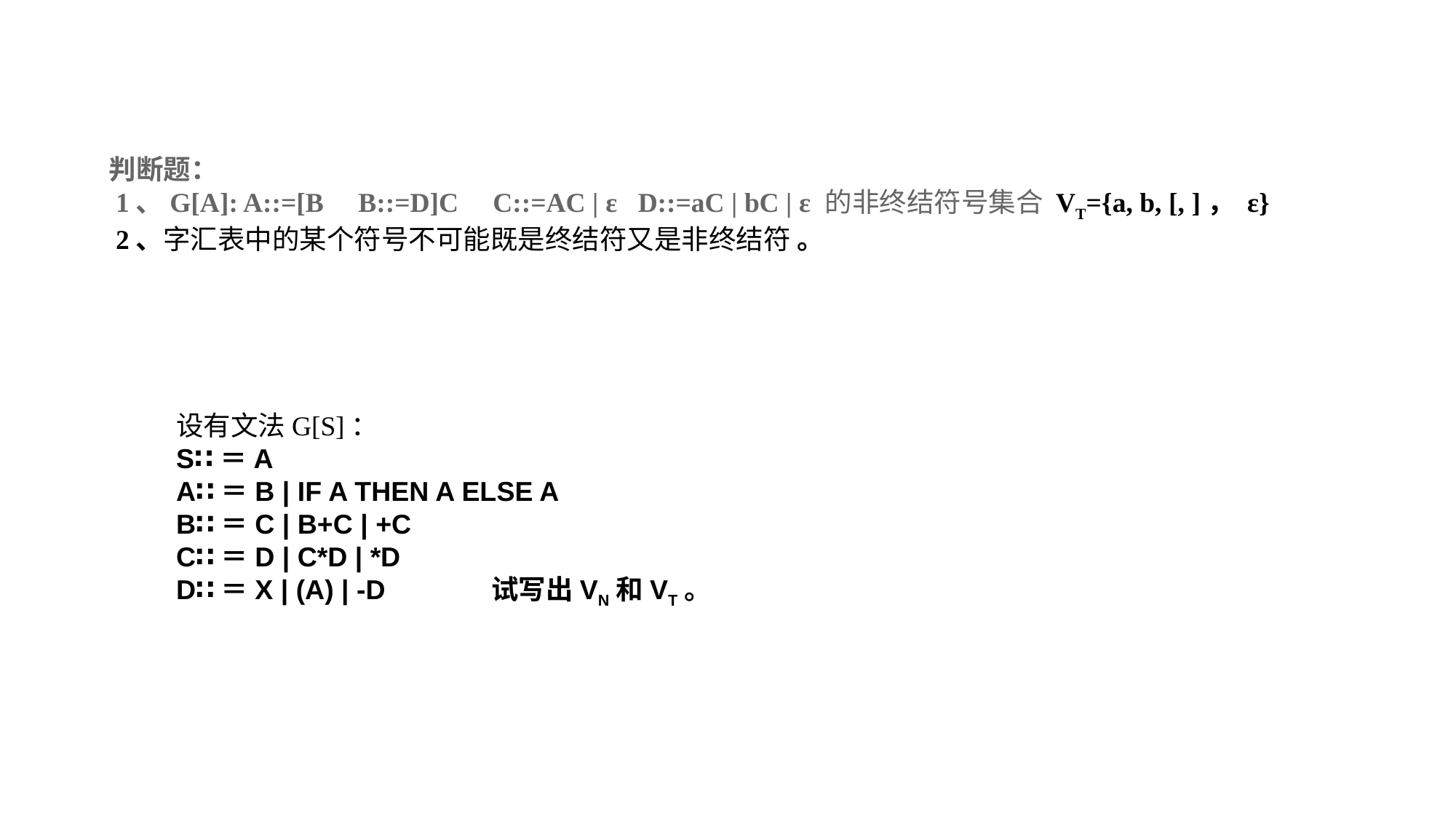

判断题：
 1、G[A]: A::=[B     B::=D]C     C::=AC | ε   D::=aC | bC | ε 的非终结符号集合 VT={a, b, [, ]， ε}
 2、字汇表中的某个符号不可能既是终结符又是非终结符 。
设有文法G[S]：
S∷＝A
A∷＝B | IF A THEN A ELSE A
B∷＝C | B+C | +C
C∷＝D | C*D | *D
D∷＝X | (A) | -D             试写出VN和VT。